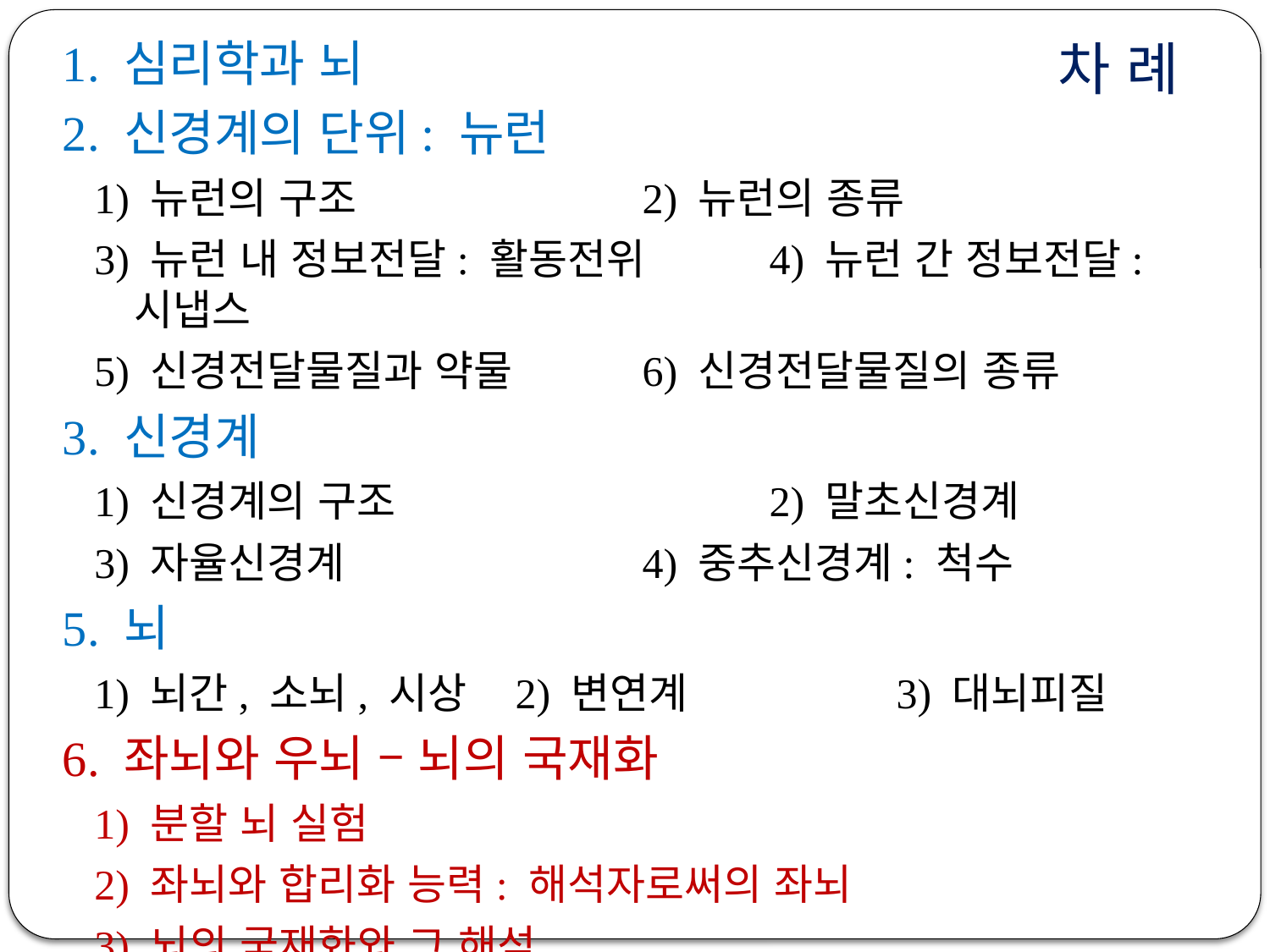

1. 심리학과 뇌
2. 신경계의 단위: 뉴런
   1) 뉴런의 구조			2) 뉴런의 종류
   3) 뉴런 내 정보전달: 활동전위  	4) 뉴런 간 정보전달: 시냅스
   5) 신경전달물질과 약물		6) 신경전달물질의 종류
3. 신경계
   1) 신경계의 구조			2) 말초신경계
   3) 자율신경계			4) 중추신경계: 척수
5. 뇌
   1) 뇌간, 소뇌, 시상   	2) 변연계		3) 대뇌피질
6. 좌뇌와 우뇌 – 뇌의 국재화
   1) 분할 뇌 실험
   2) 좌뇌와 합리화 능력: 해석자로써의 좌뇌
   3) 뇌의 국재화와 그 해석
# 차 례